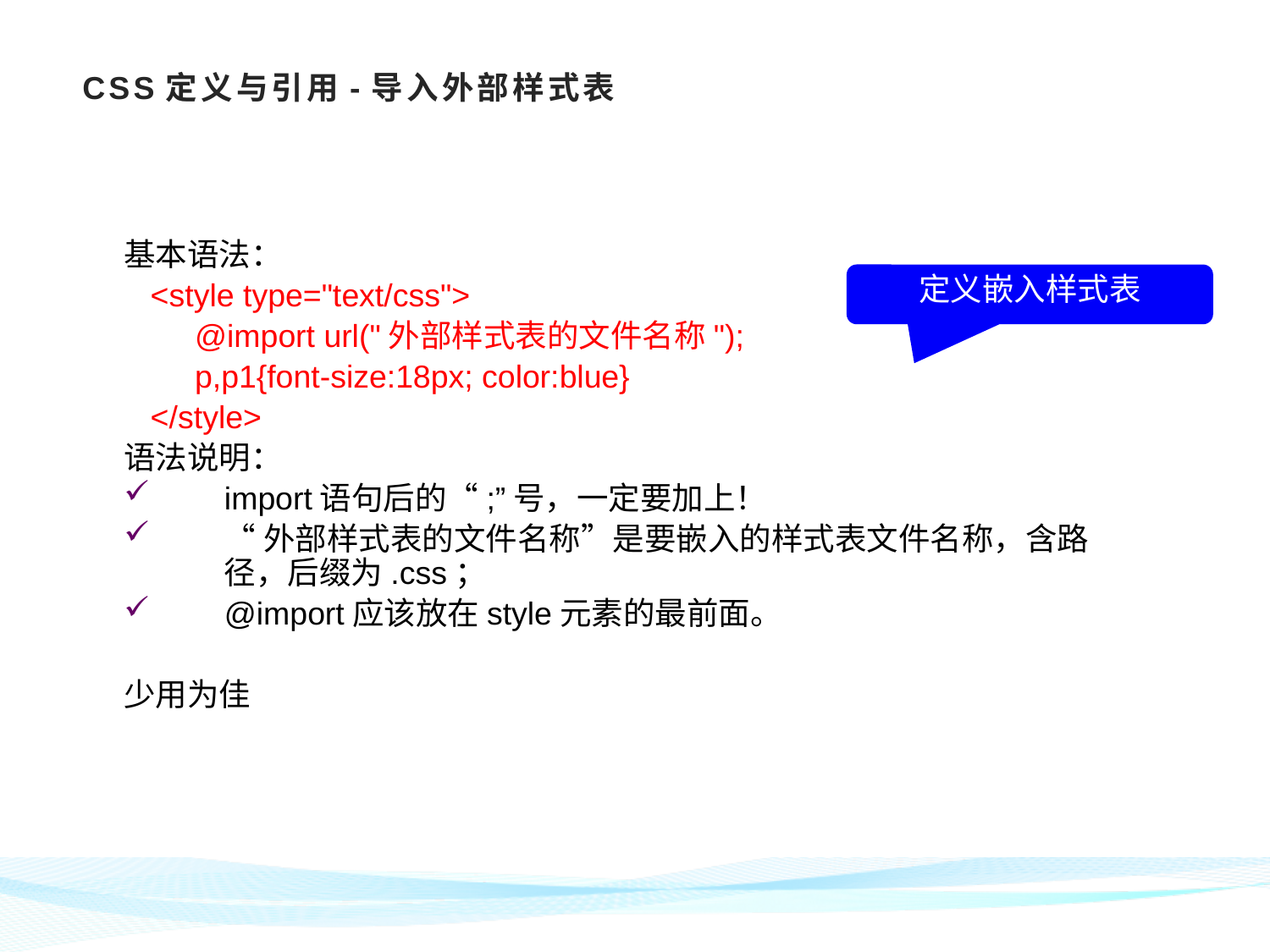

# CSS定义与引用-导入外部样式表
基本语法：
   <style type="text/css">
        @import url("外部样式表的文件名称");
        p,p1{font-size:18px; color:blue}
   </style>
语法说明：
import语句后的“;”号，一定要加上！
“外部样式表的文件名称”是要嵌入的样式表文件名称，含路径，后缀为.css；
@import应该放在style元素的最前面。

少用为佳
定义嵌入样式表